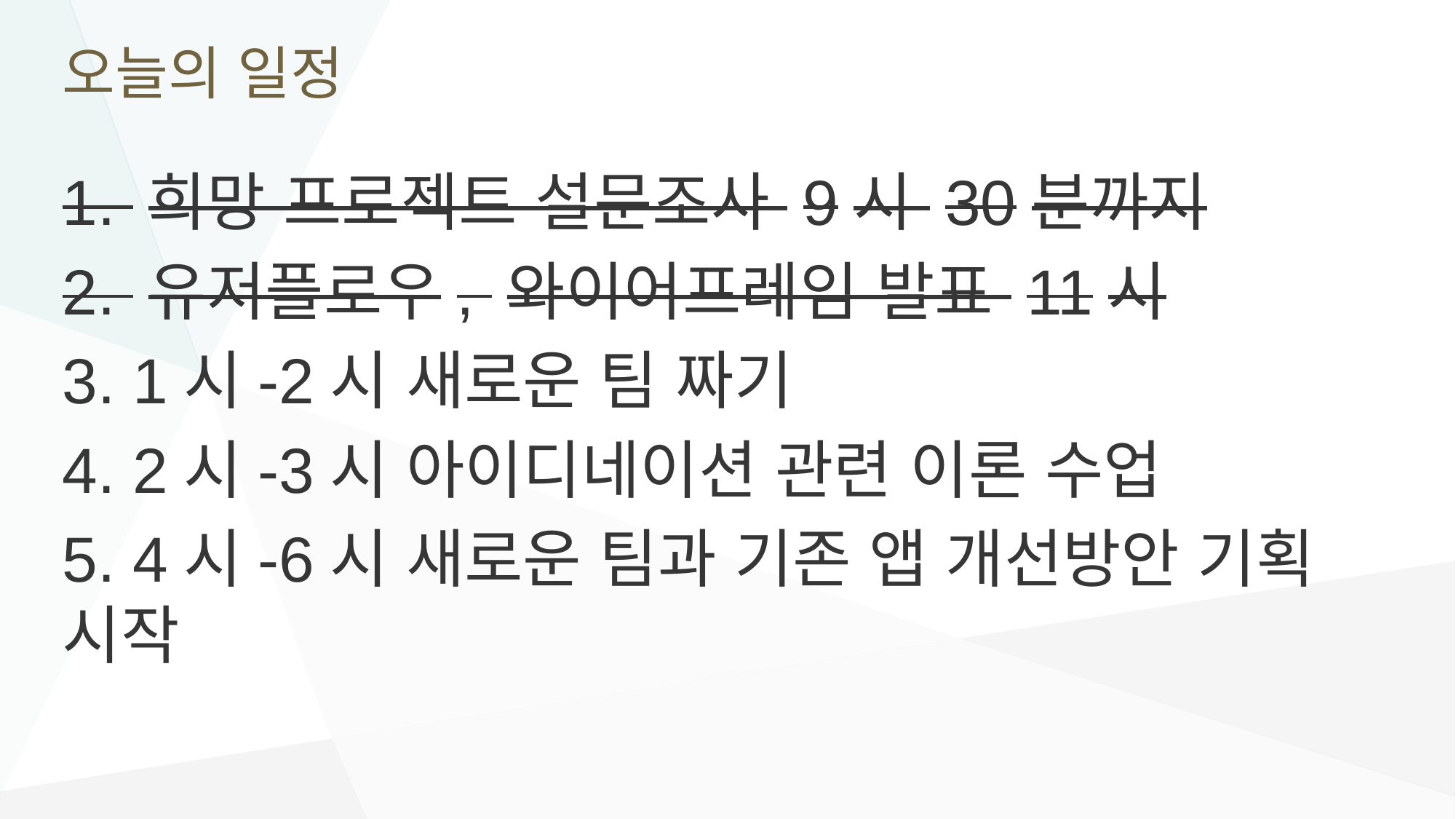

# 오늘의 일정
1. 희망 프로젝트 설문조사 9시 30분까지
2. 유저플로우, 와이어프레임 발표 11시
3. 1시-2시 새로운 팀 짜기
4. 2시-3시 아이디네이션 관련 이론 수업
5. 4시-6시 새로운 팀과 기존 앱 개선방안 기획 시작